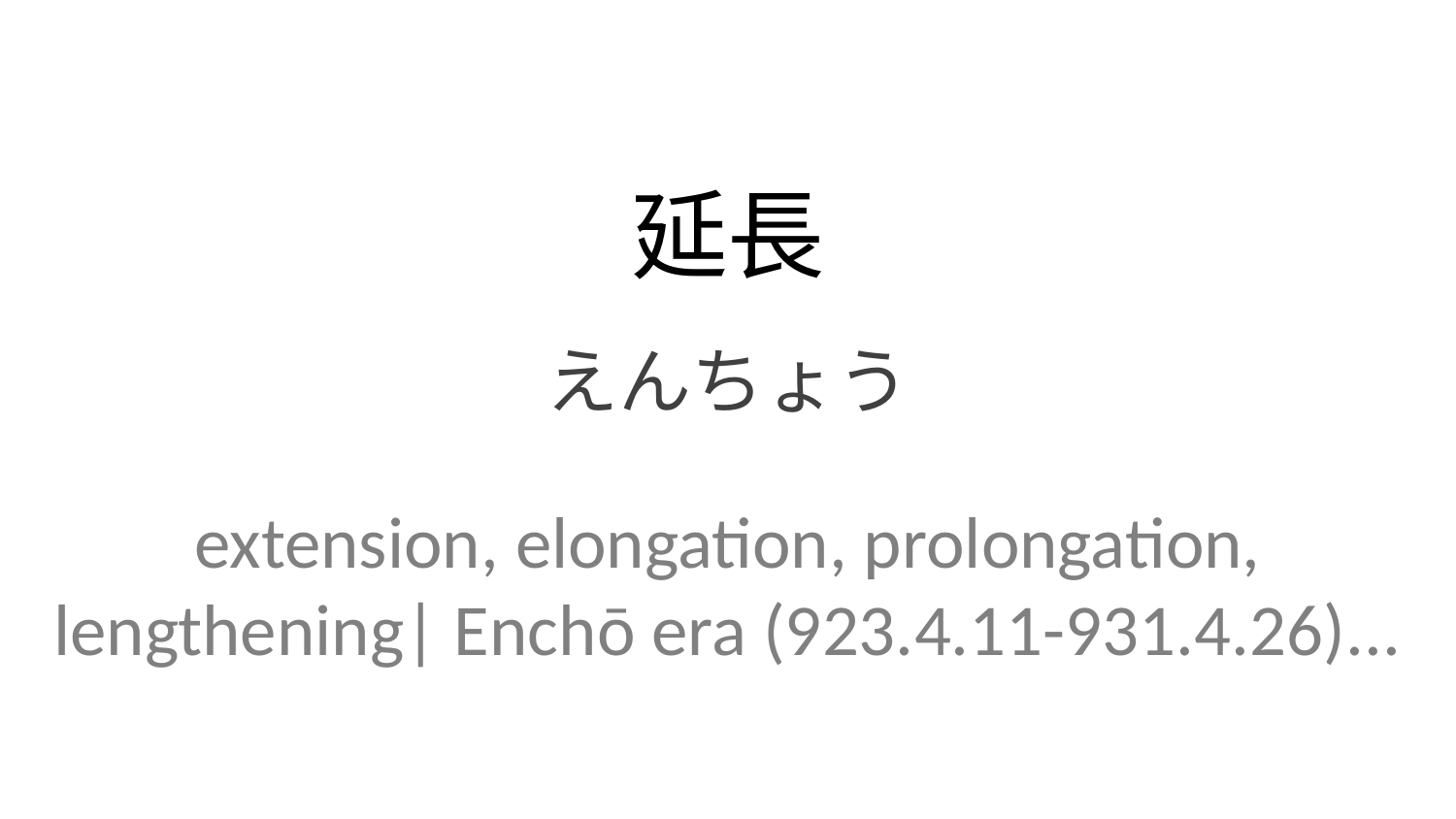

延長

えんちょう
extension, elongation, prolongation, lengthening| Enchō era (923.4.11-931.4.26)...